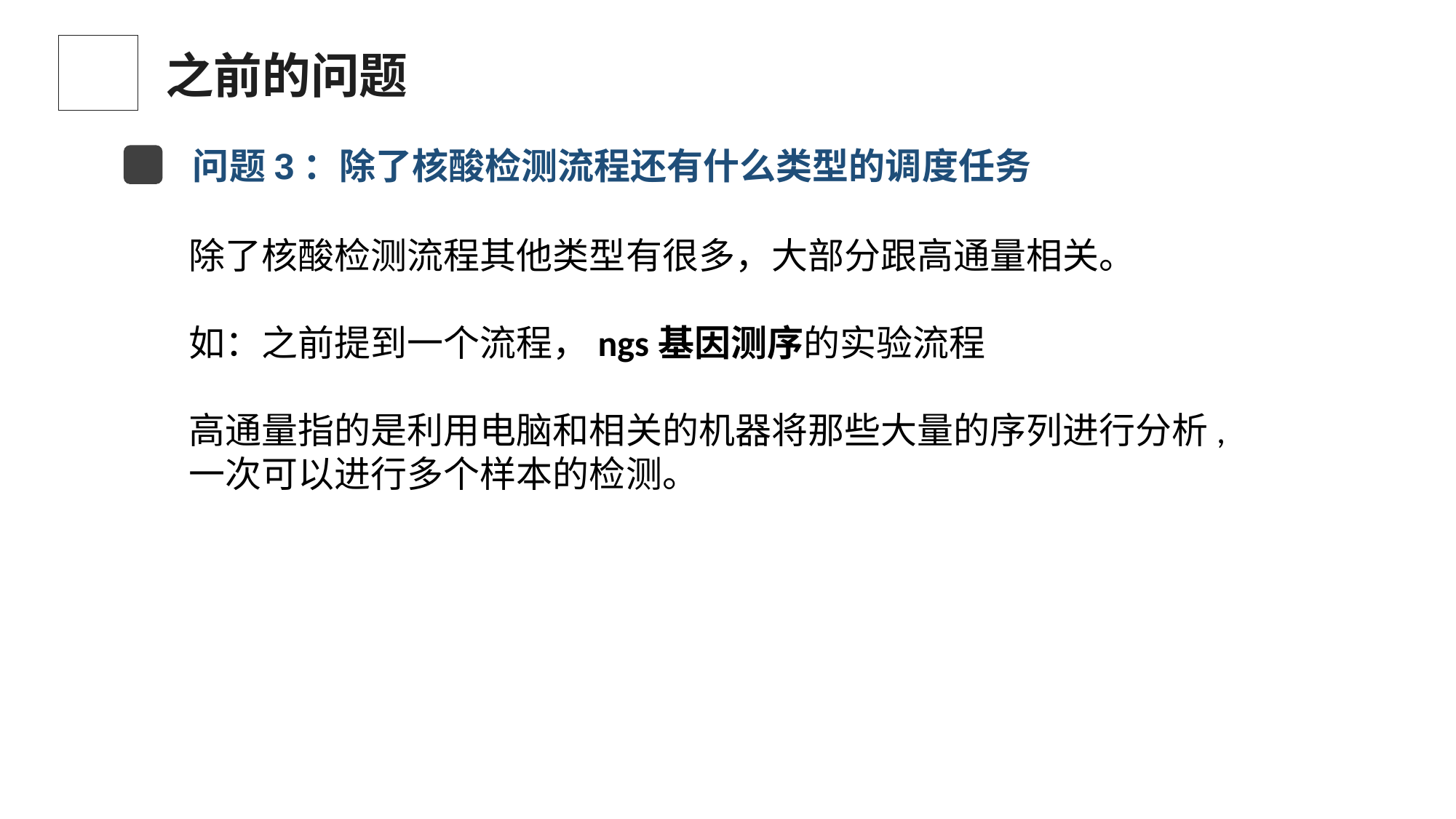

之前的问题

问题3：除了核酸检测流程还有什么类型的调度任务

除了核酸检测流程其他类型有很多，大部分跟高通量相关。

如：之前提到一个流程，ngs基因测序的实验流程

高通量指的是利用电脑和相关的机器将那些大量的序列进行分析,一次可以进行多个样本的检测。